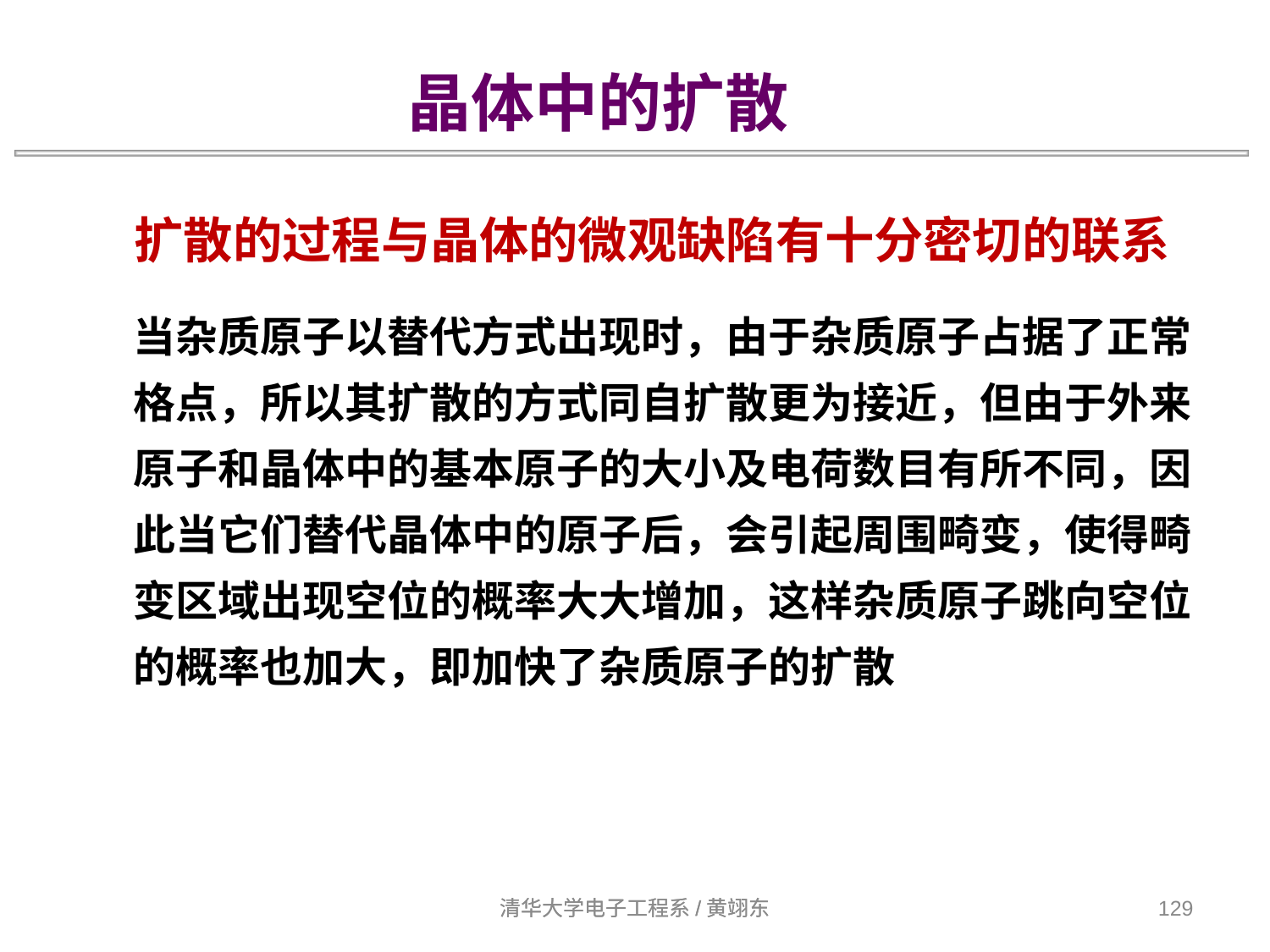

晶体中的扩散

扩散的过程与晶体的微观缺陷有十分密切的联系
当杂质原子以替代方式出现时，由于杂质原子占据了正常
格点，所以其扩散的方式同自扩散更为接近，但由于外来
原子和晶体中的基本原子的大小及电荷数目有所不同，因
此当它们替代晶体中的原子后，会引起周围畸变，使得畸
变区域出现空位的概率大大增加，这样杂质原子跳向空位
的概率也加大，即加快了杂质原子的扩散

清华大学电子工程系/黄翊东
清华大学电子工程系/黄翊东
129